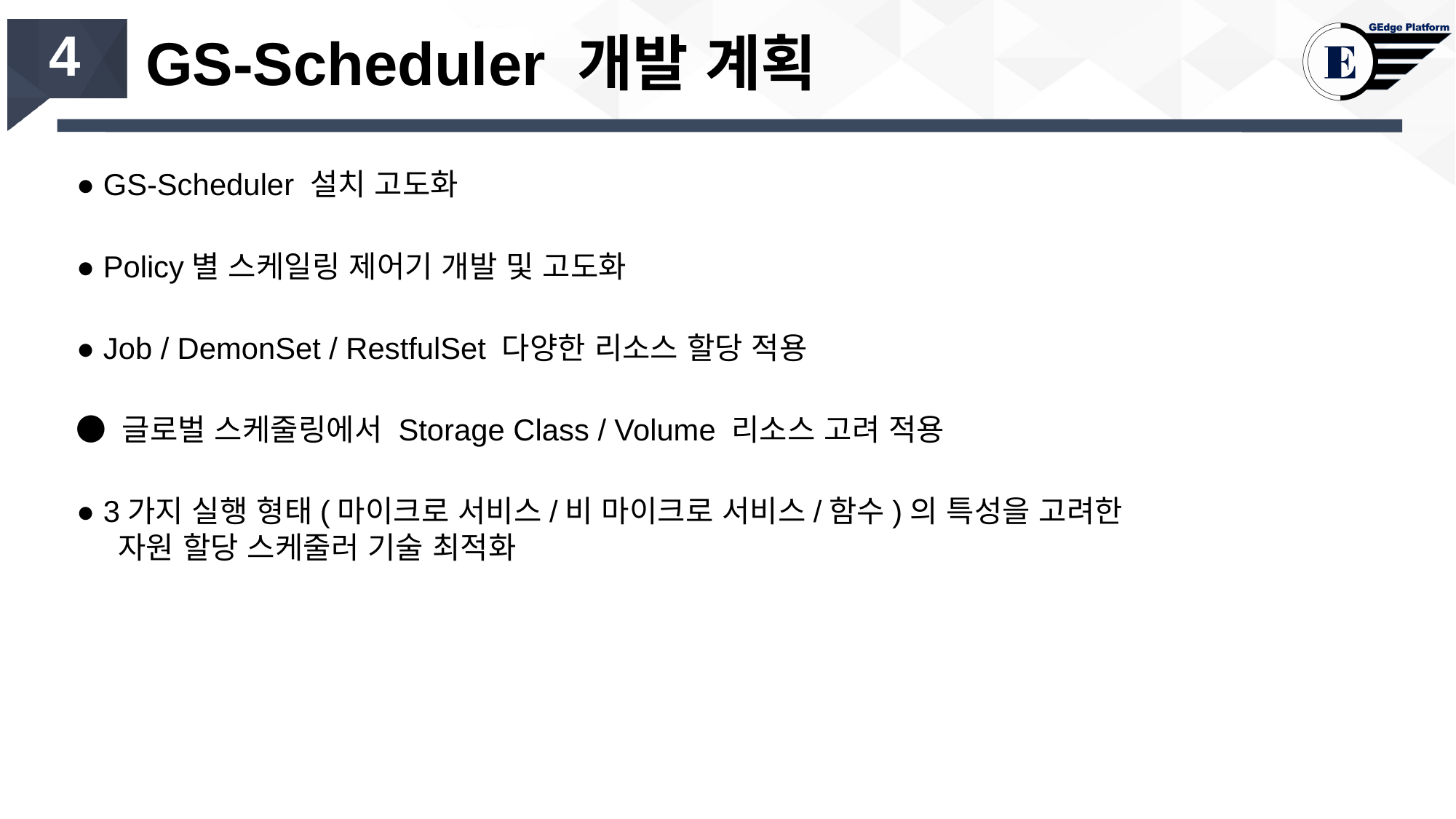

# GS-Scheduler 개발 계획
4
● GS-Scheduler 설치 고도화
● Policy별 스케일링 제어기 개발 및 고도화
● Job / DemonSet / RestfulSet 다양한 리소스 할당 적용
● 글로벌 스케줄링에서 Storage Class / Volume 리소스 고려 적용
● 3가지 실행 형태(마이크로 서비스/비 마이크로 서비스/함수)의 특성을 고려한
    자원 할당 스케줄러 기술 최적화